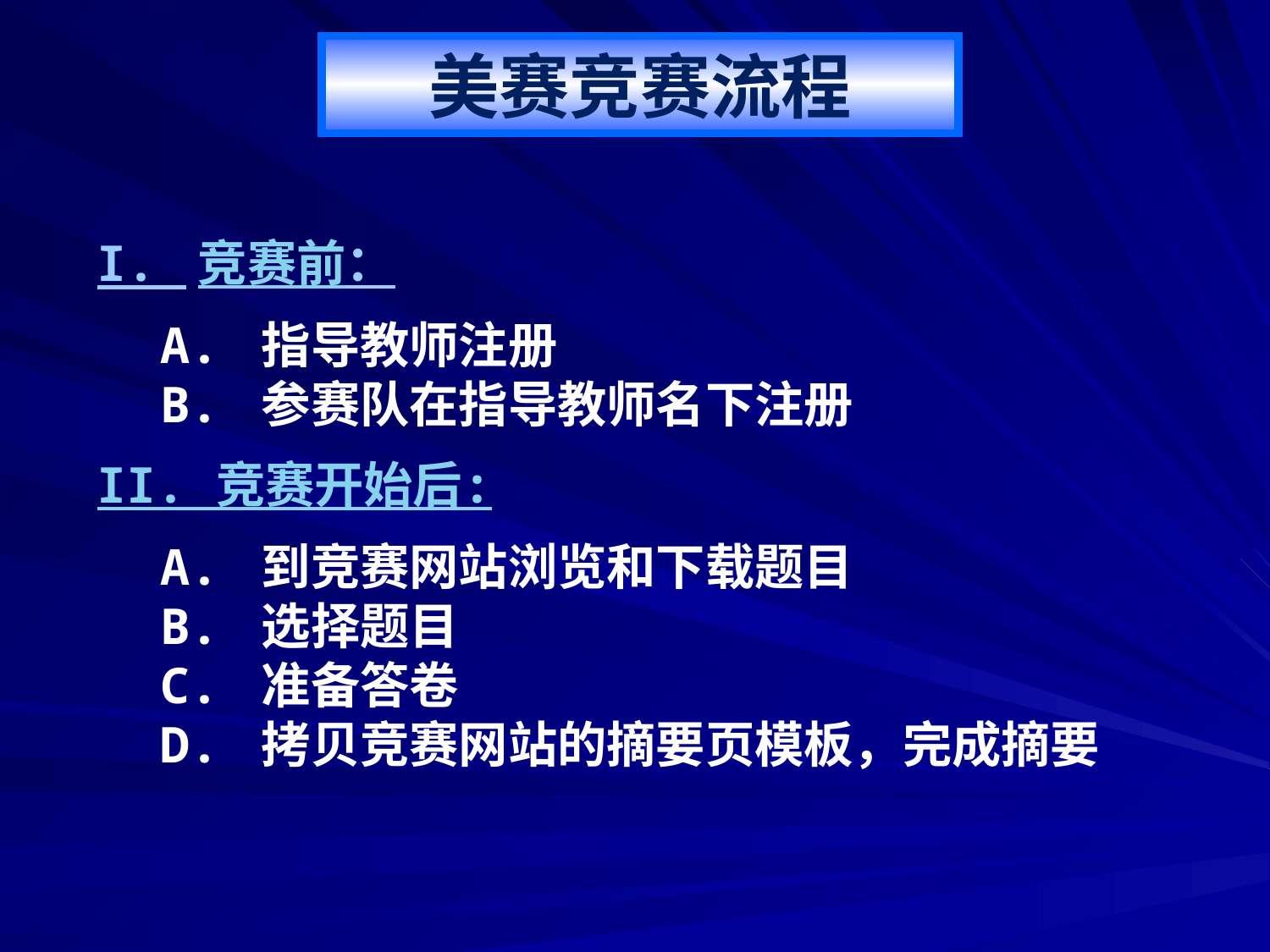

美赛竞赛流程
I. 竞赛前：
A. 指导教师注册
B. 参赛队在指导教师名下注册
II. 竞赛开始后:
A. 到竞赛网站浏览和下载题目
B. 选择题目
C. 准备答卷
D. 拷贝竞赛网站的摘要页模板，完成摘要